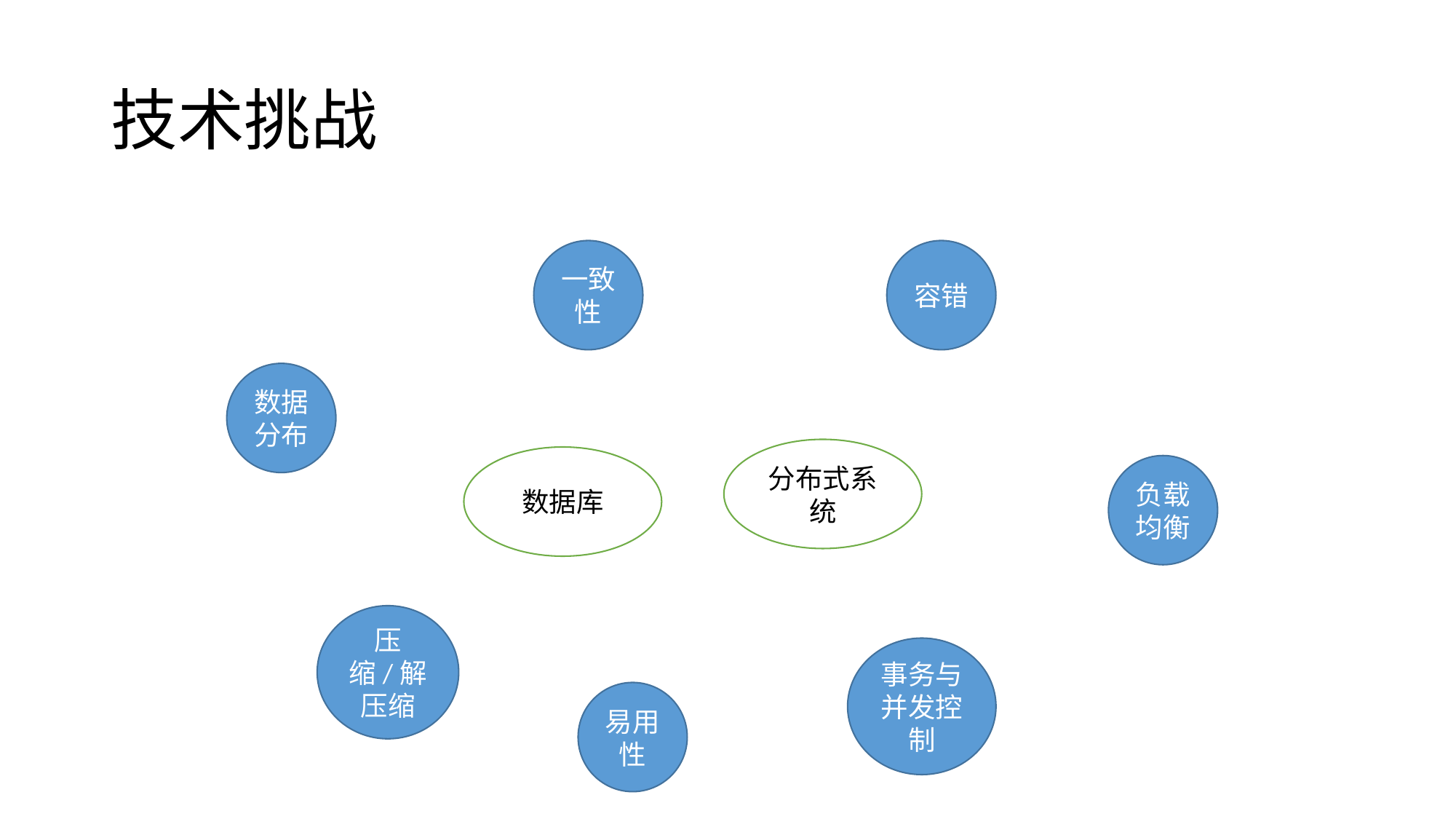

# 技术挑战
一致性
容错
数据分布
分布式系统
数据库
负载均衡
压缩/解压缩
事务与并发控制
易用性